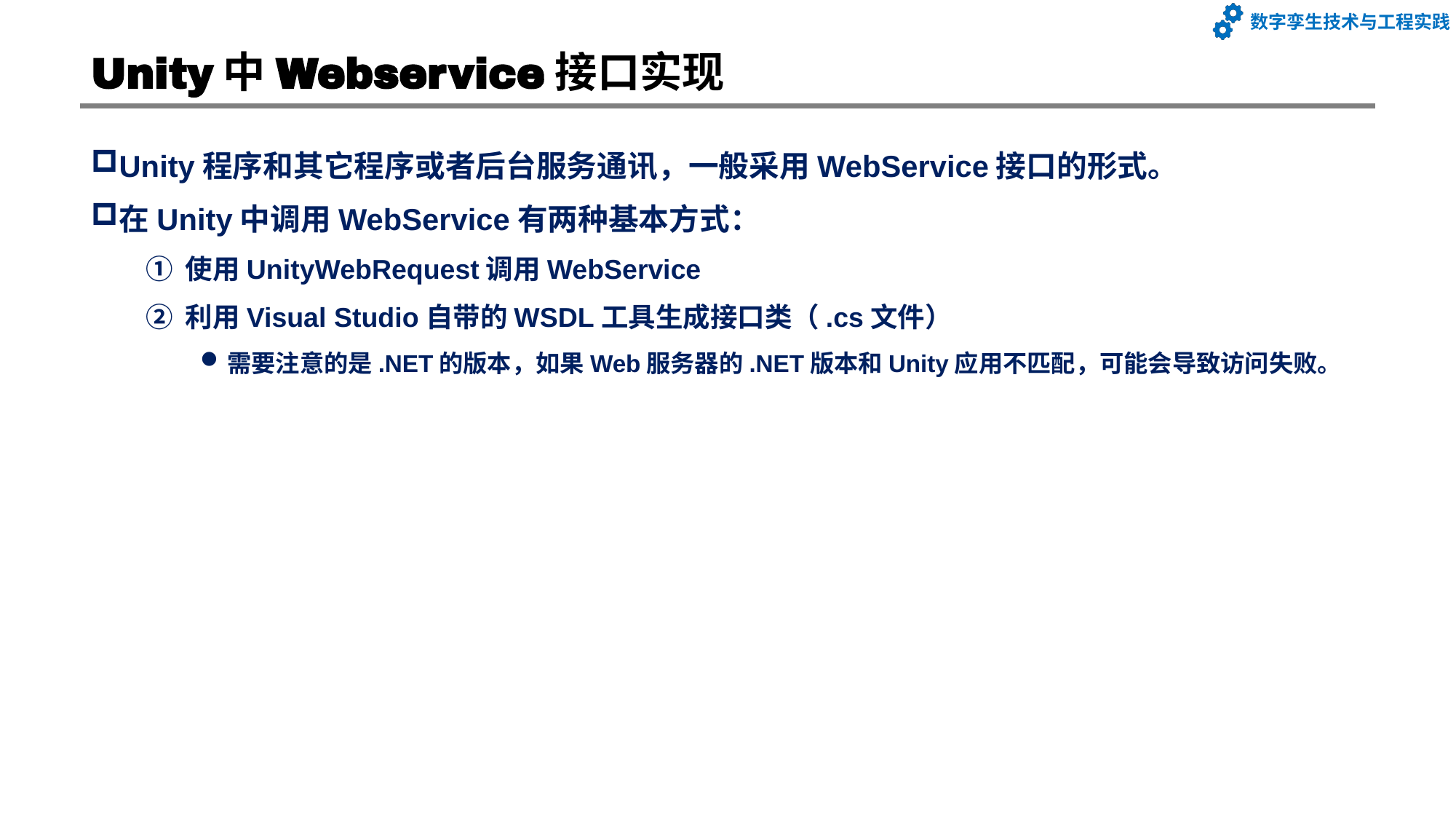

# Unity中Webservice接口实现
Unity程序和其它程序或者后台服务通讯，一般采用WebService接口的形式。
在Unity中调用WebService有两种基本方式：
① 使用UnityWebRequest调用WebService
② 利用Visual Studio自带的WSDL工具生成接口类（.cs文件）
需要注意的是.NET的版本，如果Web服务器的.NET版本和Unity应用不匹配，可能会导致访问失败。